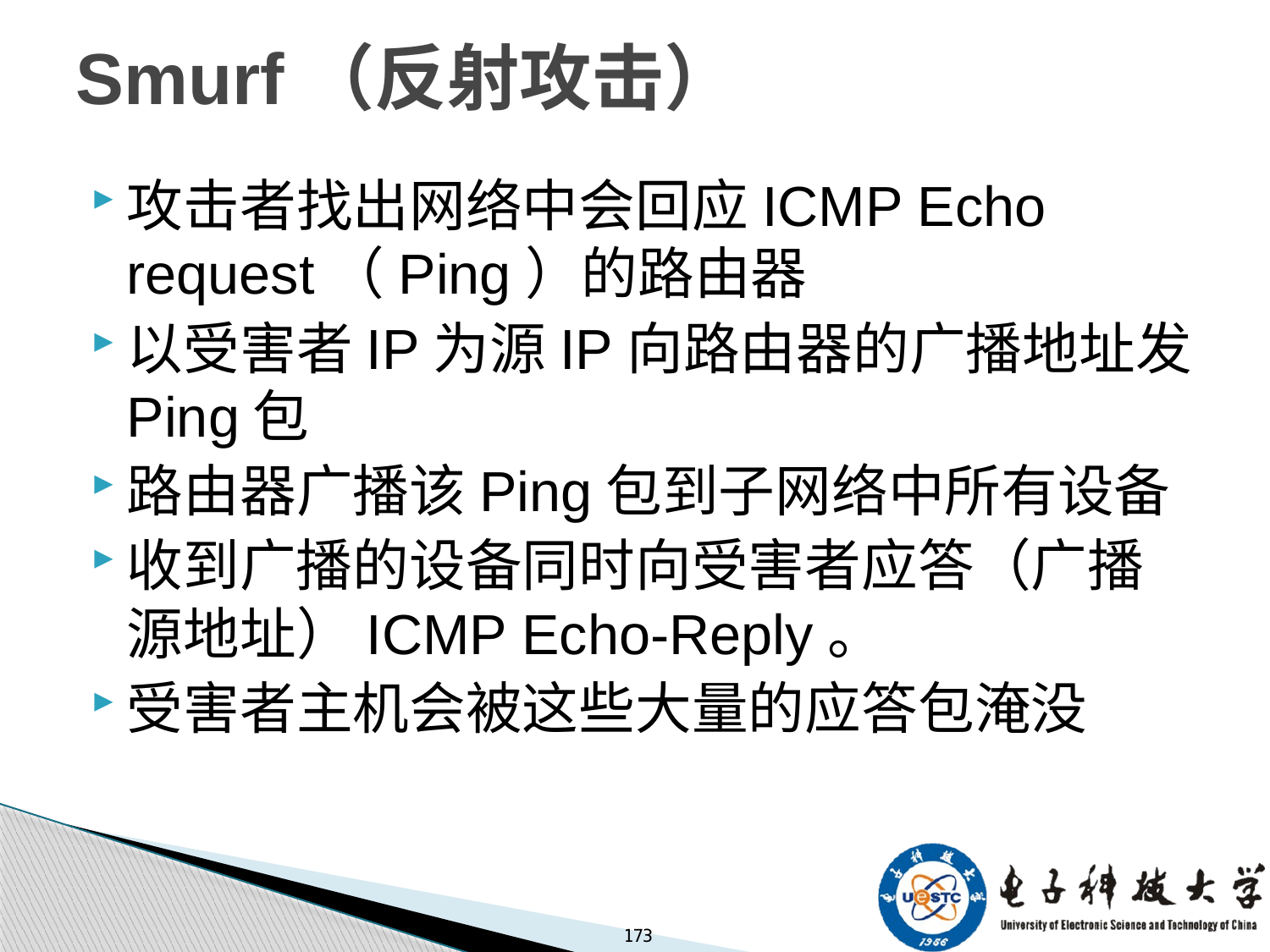

# Smurf（反射攻击）
攻击者找出网络中会回应ICMP Echo request（Ping）的路由器
以受害者IP为源IP向路由器的广播地址发Ping包
路由器广播该Ping包到子网络中所有设备
收到广播的设备同时向受害者应答（广播源地址）ICMP Echo-Reply。
受害者主机会被这些大量的应答包淹没
173